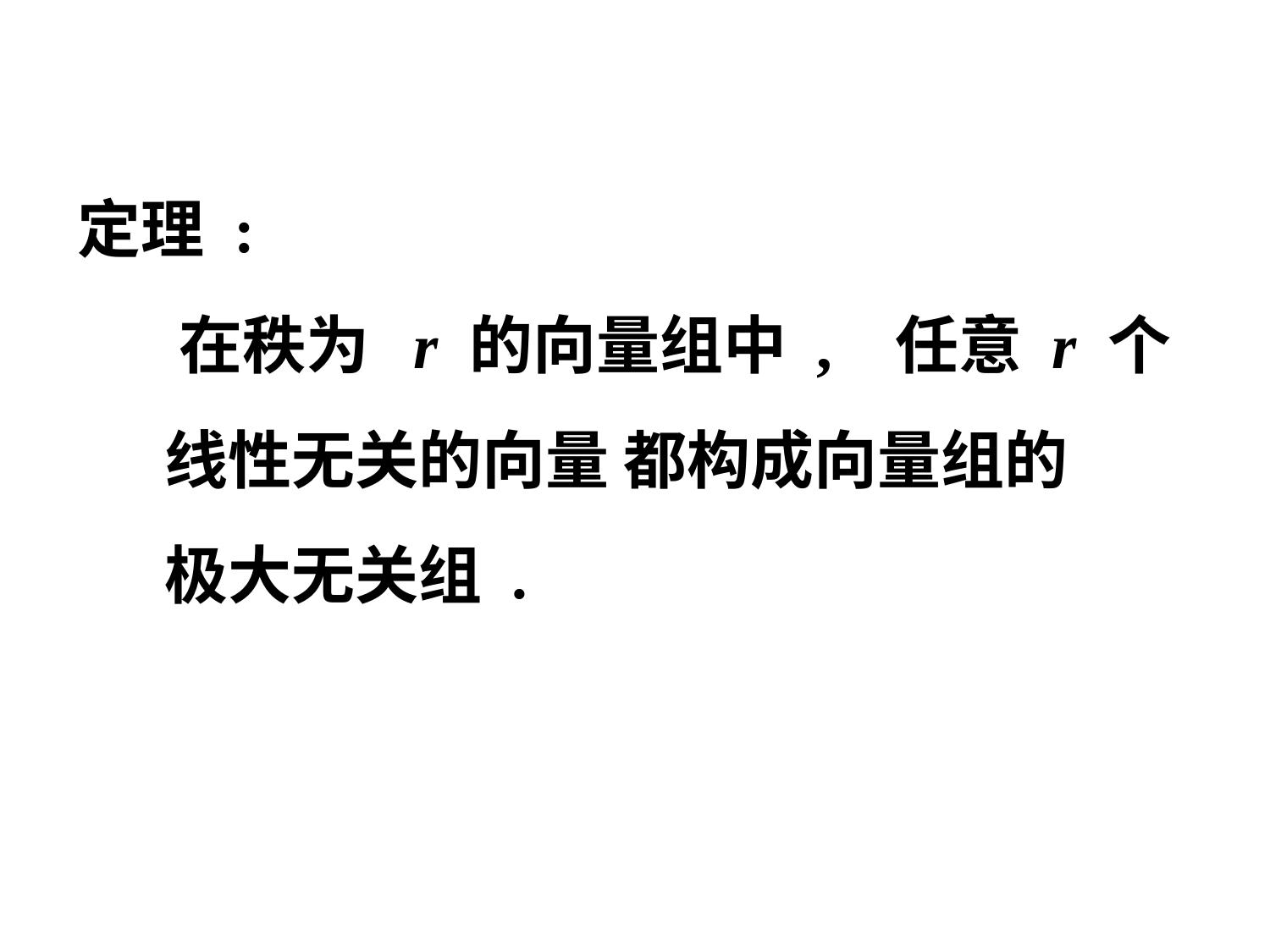

定理 :
      在秩为  r 的向量组中 ,   任意 r 个
     线性无关的向量 都构成向量组的
     极大无关组 .